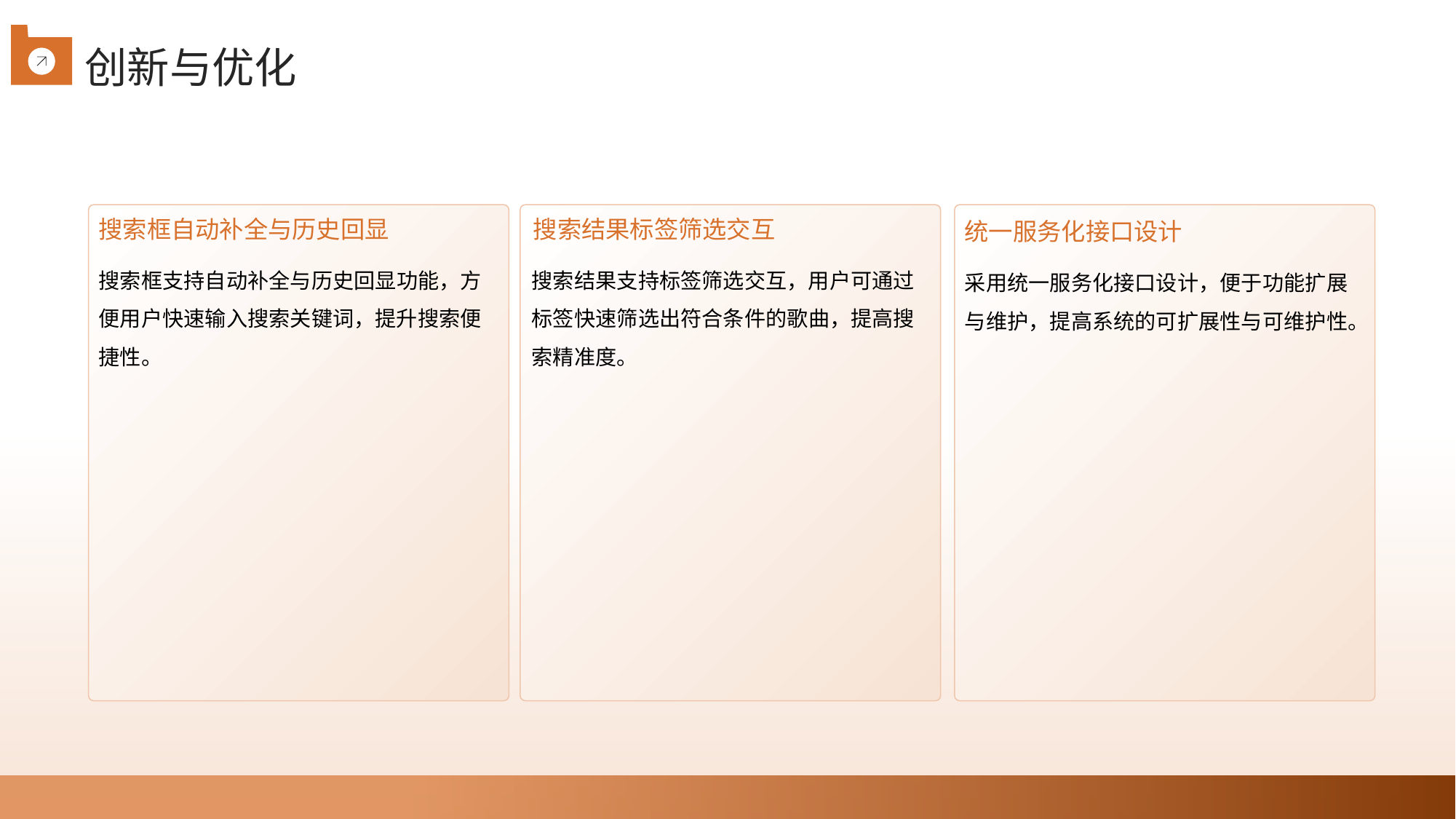

创新与优化

搜索框自动补全与历史回显

搜索结果标签筛选交互

统一服务化接口设计
搜索框支持自动补全与历史回显功能，方便用户快速输入搜索关键词，提升搜索便捷性。
搜索结果支持标签筛选交互，用户可通过标签快速筛选出符合条件的歌曲，提高搜索精准度。
采用统一服务化接口设计，便于功能扩展与维护，提高系统的可扩展性与可维护性。